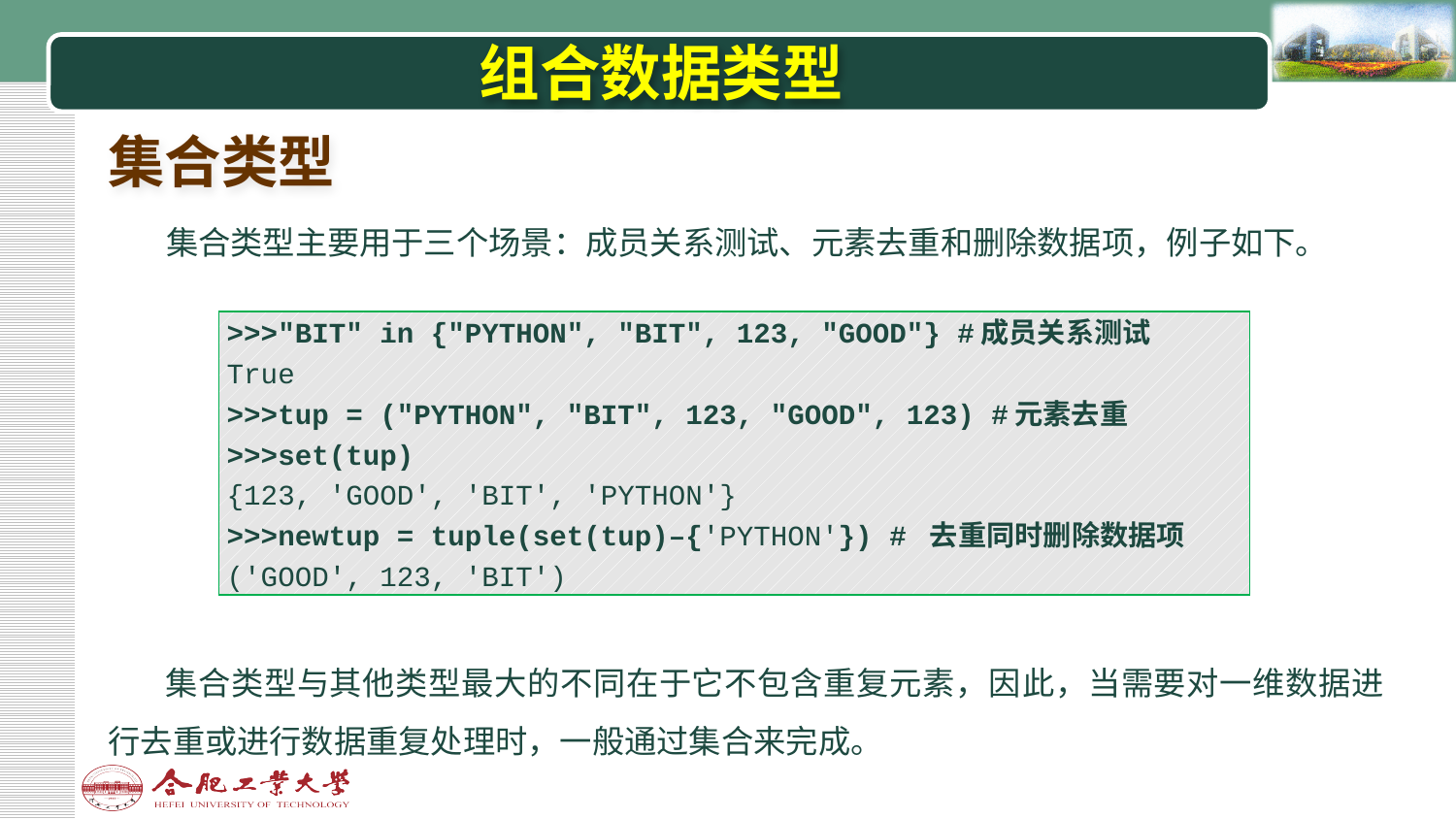

# 组合数据类型
集合类型
集合类型主要用于三个场景：成员关系测试、元素去重和删除数据项，例子如下。
| >>>"BIT" in {"PYTHON", "BIT", 123, "GOOD"} #成员关系测试 True >>>tup = ("PYTHON", "BIT", 123, "GOOD", 123) #元素去重 >>>set(tup) {123, 'GOOD', 'BIT', 'PYTHON'} >>>newtup = tuple(set(tup)–{'PYTHON'}) # 去重同时删除数据项 ('GOOD', 123, 'BIT') |
| --- |
集合类型与其他类型最大的不同在于它不包含重复元素，因此，当需要对一维数据进行去重或进行数据重复处理时，一般通过集合来完成。